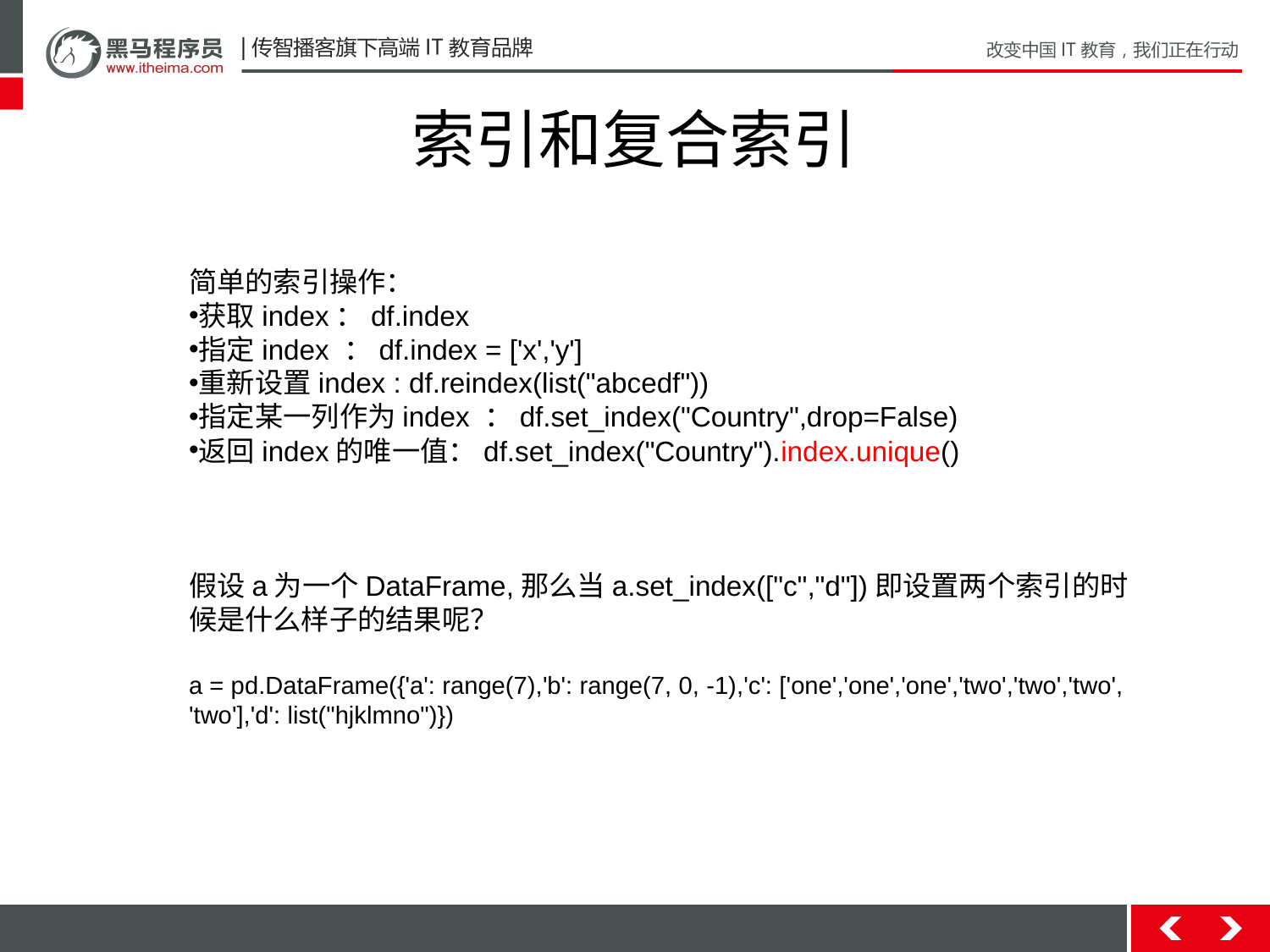

# 索引和复合索引
简单的索引操作：
获取index：df.index
指定index ：df.index = ['x','y']
重新设置index : df.reindex(list("abcedf"))
指定某一列作为index ：df.set_index("Country",drop=False)
返回index的唯一值：df.set_index("Country").index.unique()

假设a为一个DataFrame,那么当a.set_index(["c","d"])即设置两个索引的时候是什么样子的结果呢？

a = pd.DataFrame({'a': range(7),'b': range(7, 0, -1),'c': ['one','one','one','two','two','two', 'two'],'d': list("hjklmno")})